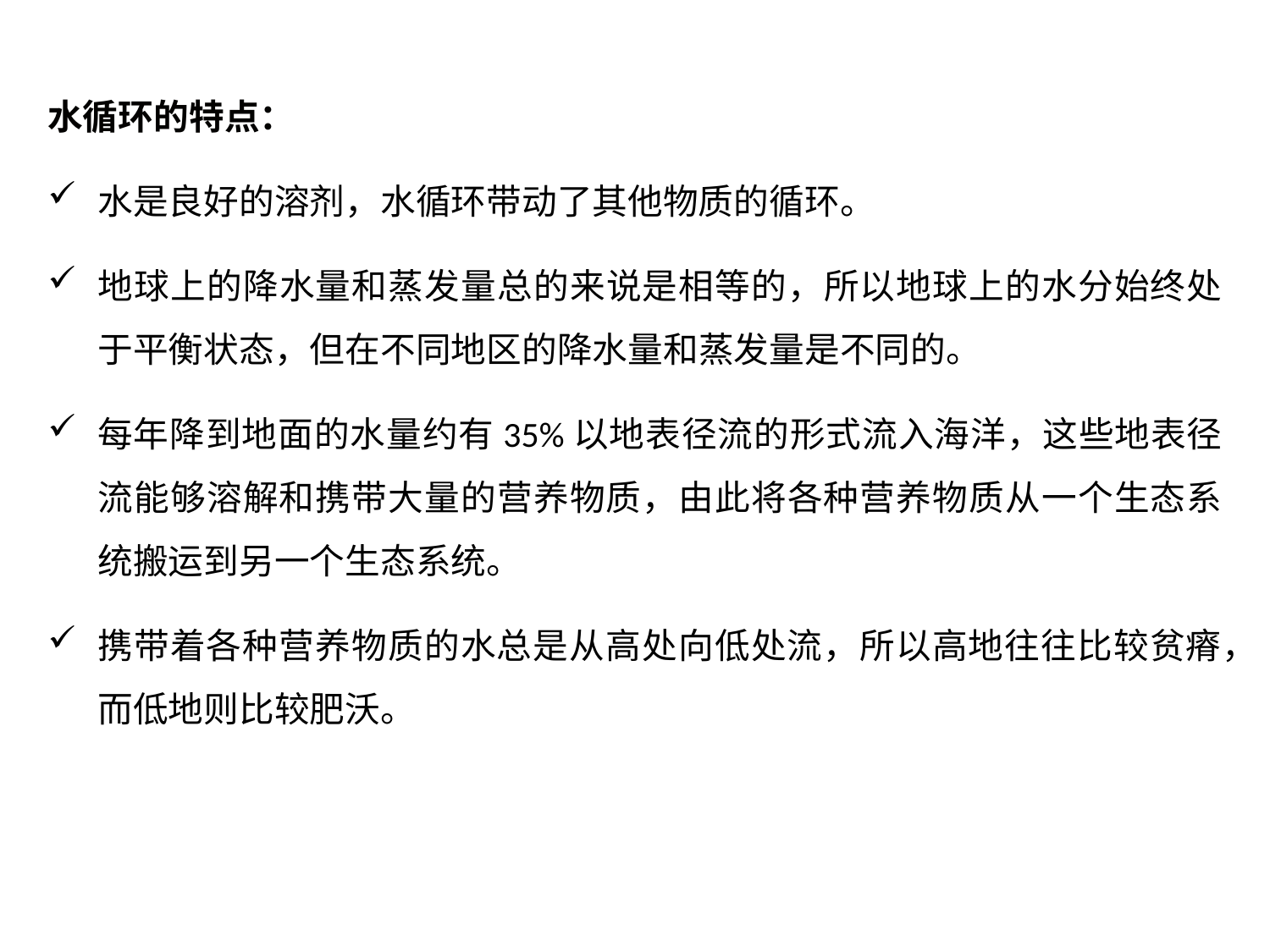

水循环的特点：
水是良好的溶剂，水循环带动了其他物质的循环。
地球上的降水量和蒸发量总的来说是相等的，所以地球上的水分始终处于平衡状态，但在不同地区的降水量和蒸发量是不同的。
每年降到地面的水量约有35%以地表径流的形式流入海洋，这些地表径流能够溶解和携带大量的营养物质，由此将各种营养物质从一个生态系统搬运到另一个生态系统。
携带着各种营养物质的水总是从高处向低处流，所以高地往往比较贫瘠，而低地则比较肥沃。